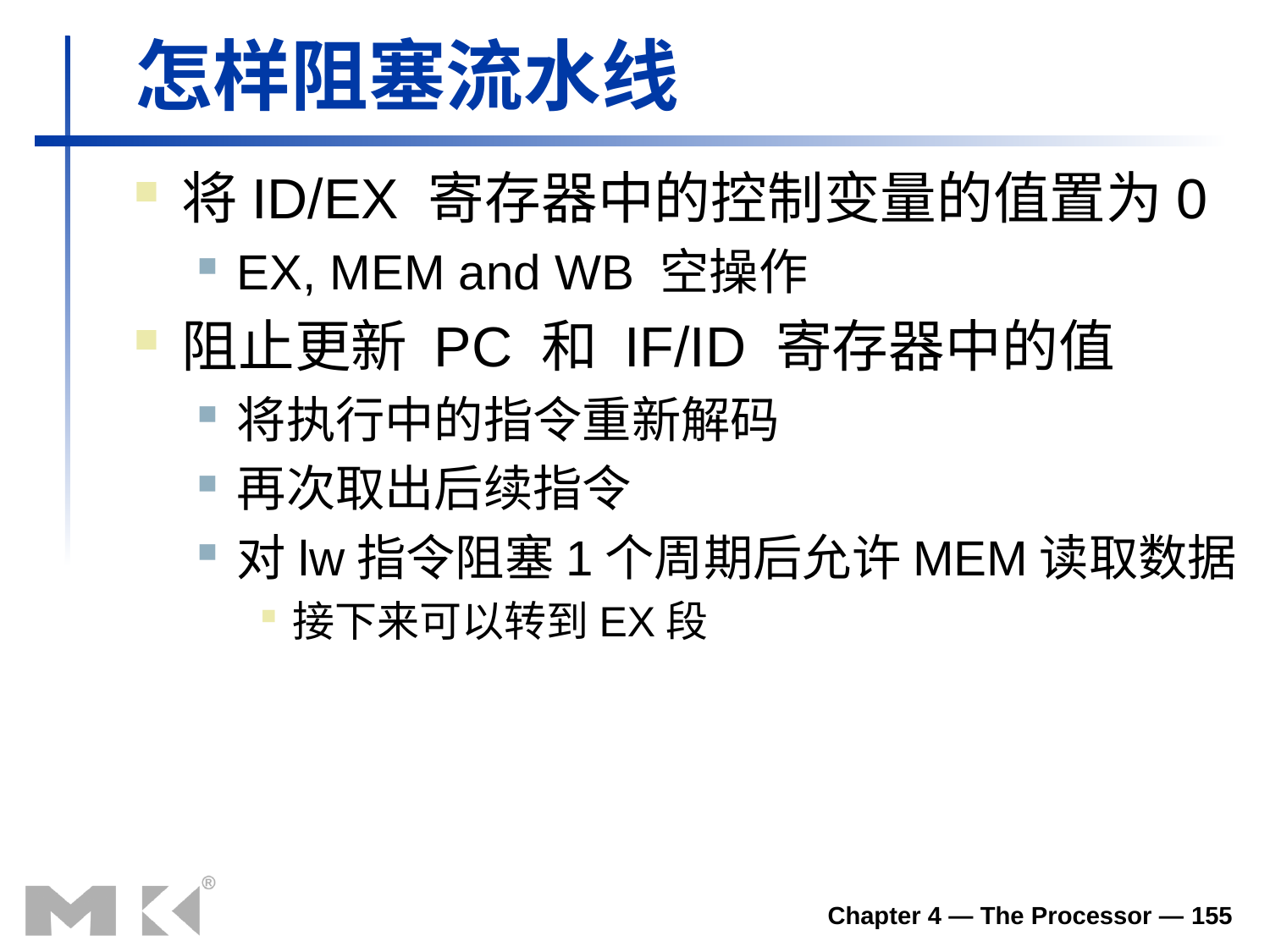

怎样阻塞流水线
将ID/EX 寄存器中的控制变量的值置为0
EX, MEM and WB 空操作
阻止更新 PC 和 IF/ID 寄存器中的值
将执行中的指令重新解码
再次取出后续指令
对lw指令阻塞1个周期后允许MEM读取数据
接下来可以转到EX段
Chapter 4 — The Processor — 155